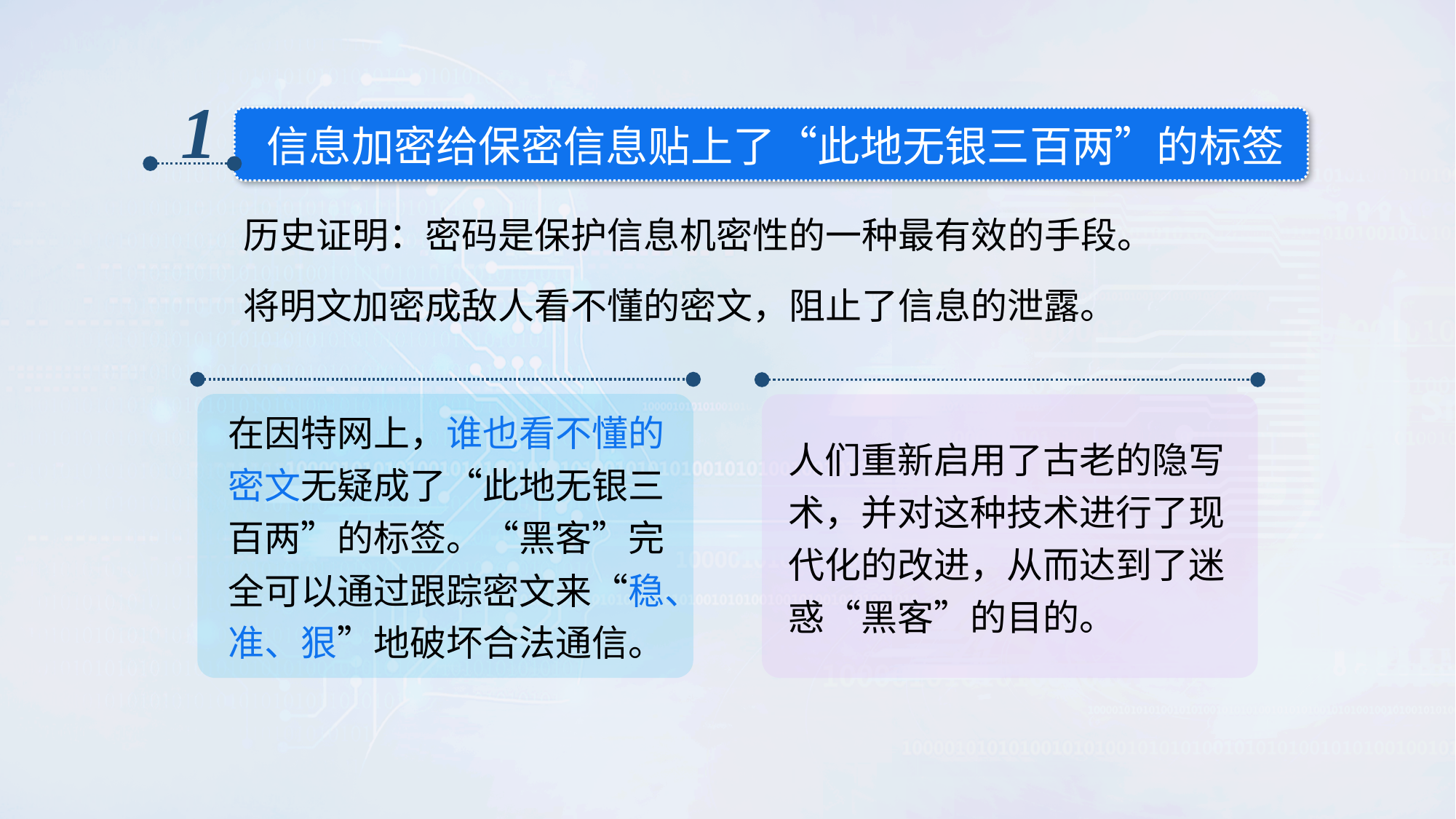

1

信息加密给保密信息贴上了“此地无银三百两”的标签
历史证明：密码是保护信息机密性的一种最有效的手段。
将明文加密成敌人看不懂的密文，阻止了信息的泄露。

在因特网上，谁也看不懂的
密文无疑成了“此地无银三
百两”的标签。“黑客”完
全可以通过跟踪密文来“稳、
准、狠”地破坏合法通信。
人们重新启用了古老的隐写
术，并对这种技术进行了现
代化的改进，从而达到了迷
惑“黑客”的目的。